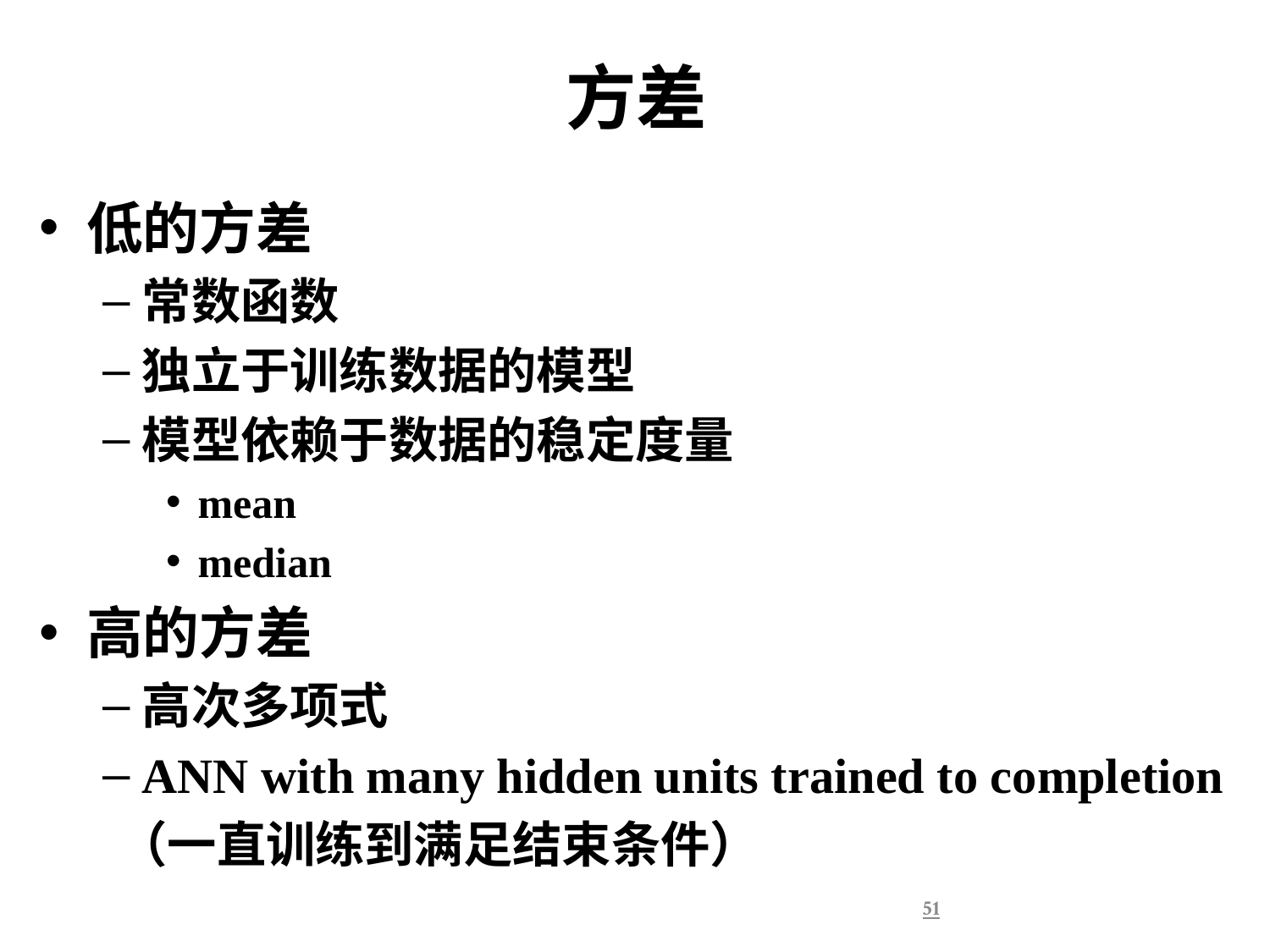

# 方差
低的方差
常数函数
独立于训练数据的模型
模型依赖于数据的稳定度量
mean
median
高的方差
高次多项式
ANN with many hidden units trained to completion
      （一直训练到满足结束条件）
51